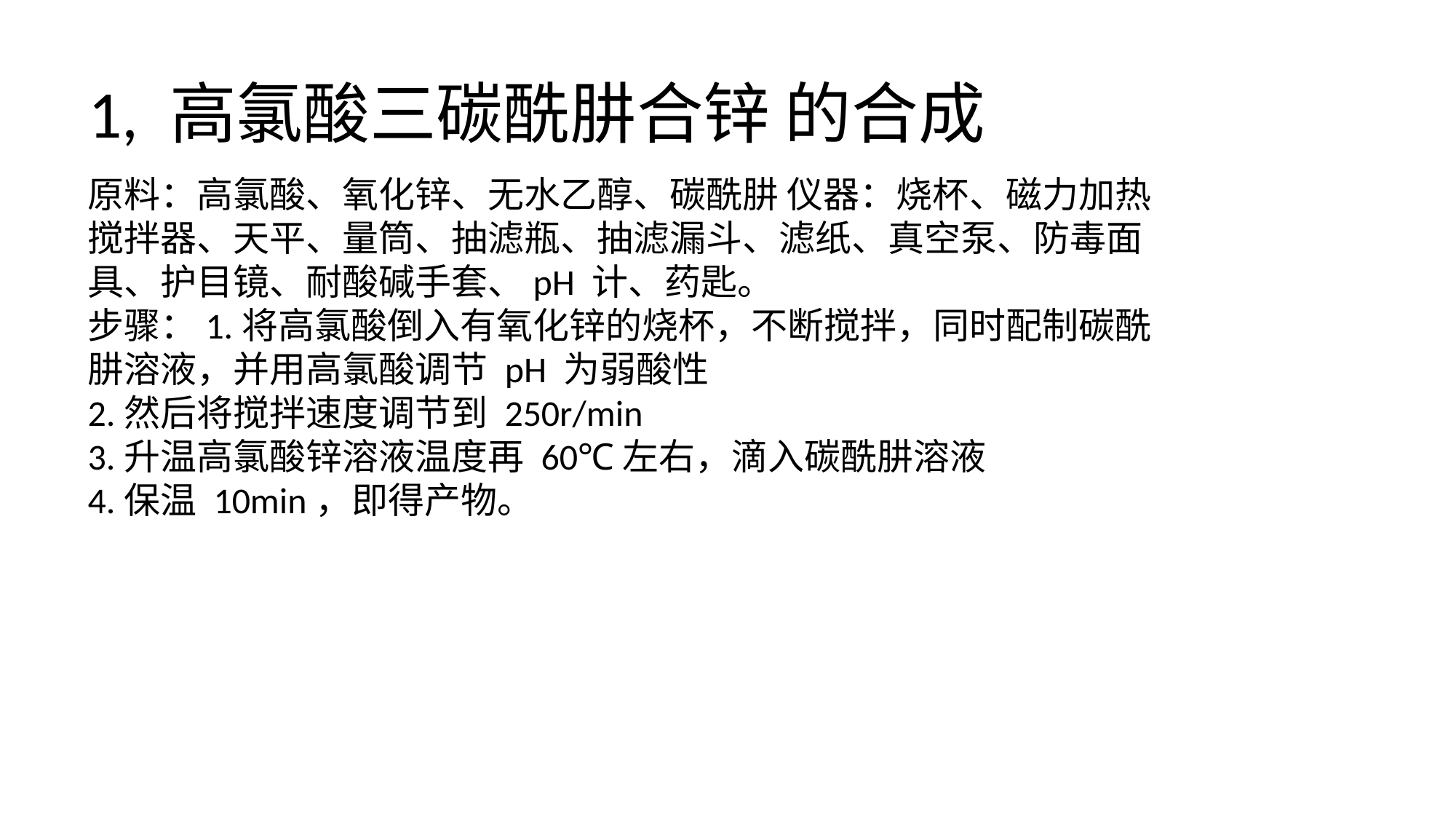

# 1, 高氯酸三碳酰肼合锌 的合成
原料：高氯酸、氧化锌、无水乙醇、碳酰肼 仪器：烧杯、磁力加热
搅拌器、天平、量筒、抽滤瓶、抽滤漏斗、滤纸、真空泵、防毒面
具、护目镜、耐酸碱手套、pH 计、药匙。
步骤：1.将高氯酸倒入有氧化锌的烧杯，不断搅拌，同时配制碳酰
肼溶液，并用高氯酸调节 pH 为弱酸性
2.然后将搅拌速度调节到 250r/min
3.升温高氯酸锌溶液温度再 60℃左右，滴入碳酰肼溶液
4.保温 10min，即得产物。